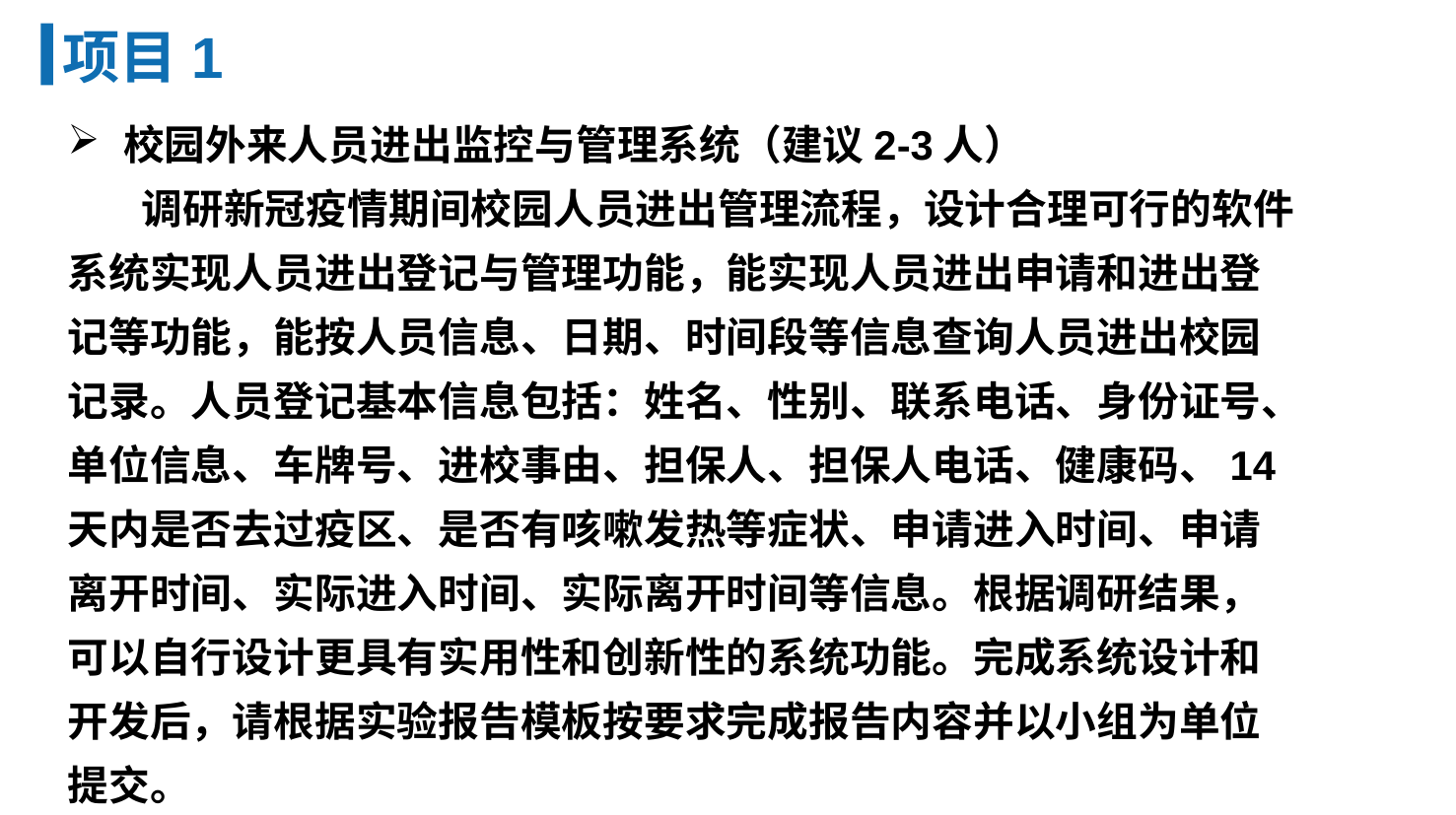

项目1

校园外来人员进出监控与管理系统（建议2-3人）
调研新冠疫情期间校园人员进出管理流程，设计合理可行的软件系统实现人员进出登记与管理功能，能实现人员进出申请和进出登记等功能，能按人员信息、日期、时间段等信息查询人员进出校园记录。人员登记基本信息包括：姓名、性别、联系电话、身份证号、单位信息、车牌号、进校事由、担保人、担保人电话、健康码、14天内是否去过疫区、是否有咳嗽发热等症状、申请进入时间、申请离开时间、实际进入时间、实际离开时间等信息。根据调研结果，可以自行设计更具有实用性和创新性的系统功能。完成系统设计和开发后，请根据实验报告模板按要求完成报告内容并以小组为单位提交。